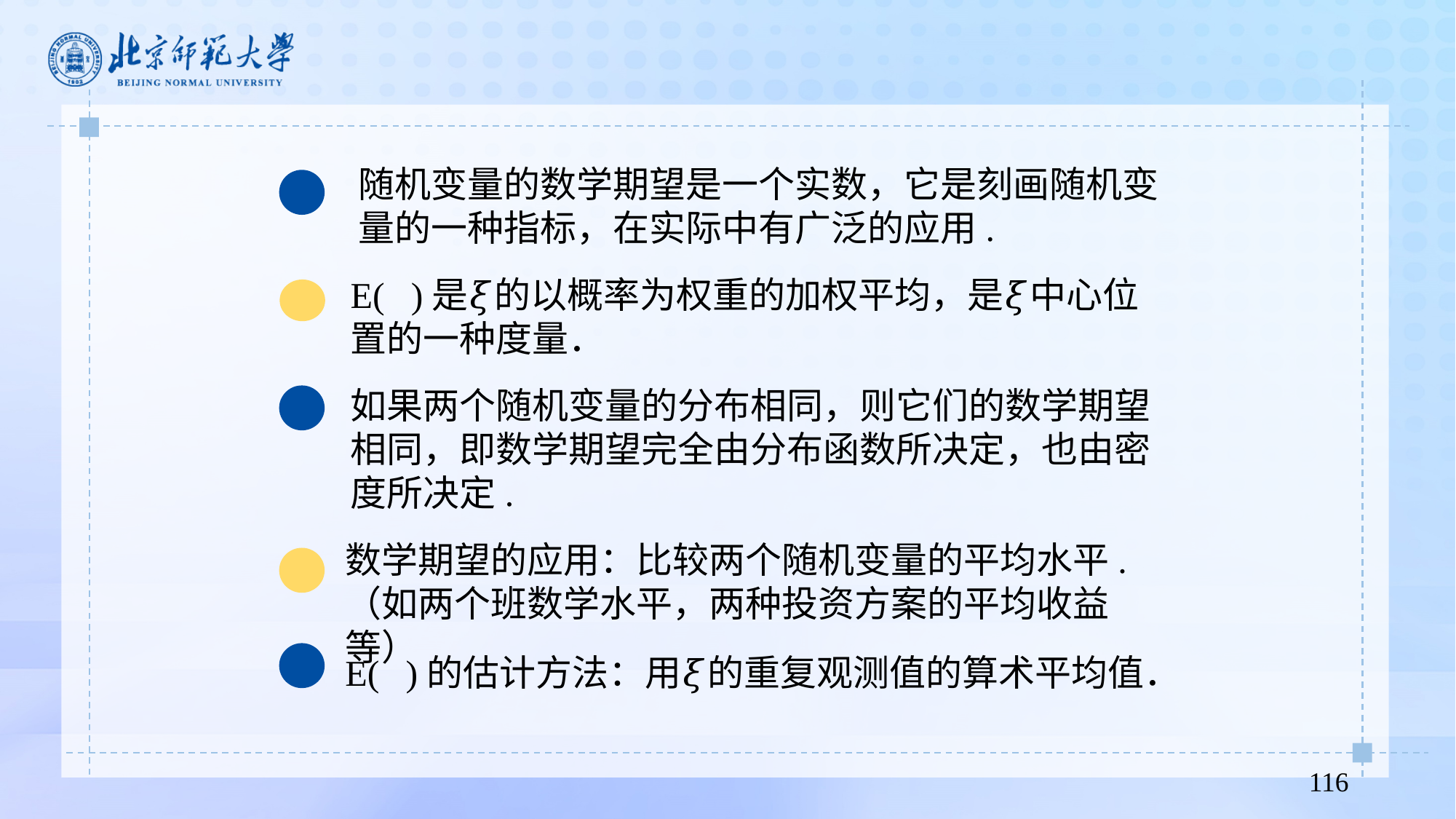

随机变量的数学期望是一个实数，它是刻画随机变量的一种指标，在实际中有广泛的应用.

E(𝜉)是𝜉的以概率为权重的加权平均，是𝜉中心位置的一种度量．

如果两个随机变量的分布相同，则它们的数学期望相同，即数学期望完全由分布函数所决定，也由密度所决定.

数学期望的应用：比较两个随机变量的平均水平.（如两个班数学水平，两种投资方案的平均收益等）

E(𝜉)的估计方法：用𝜉的重复观测值的算术平均值．
116